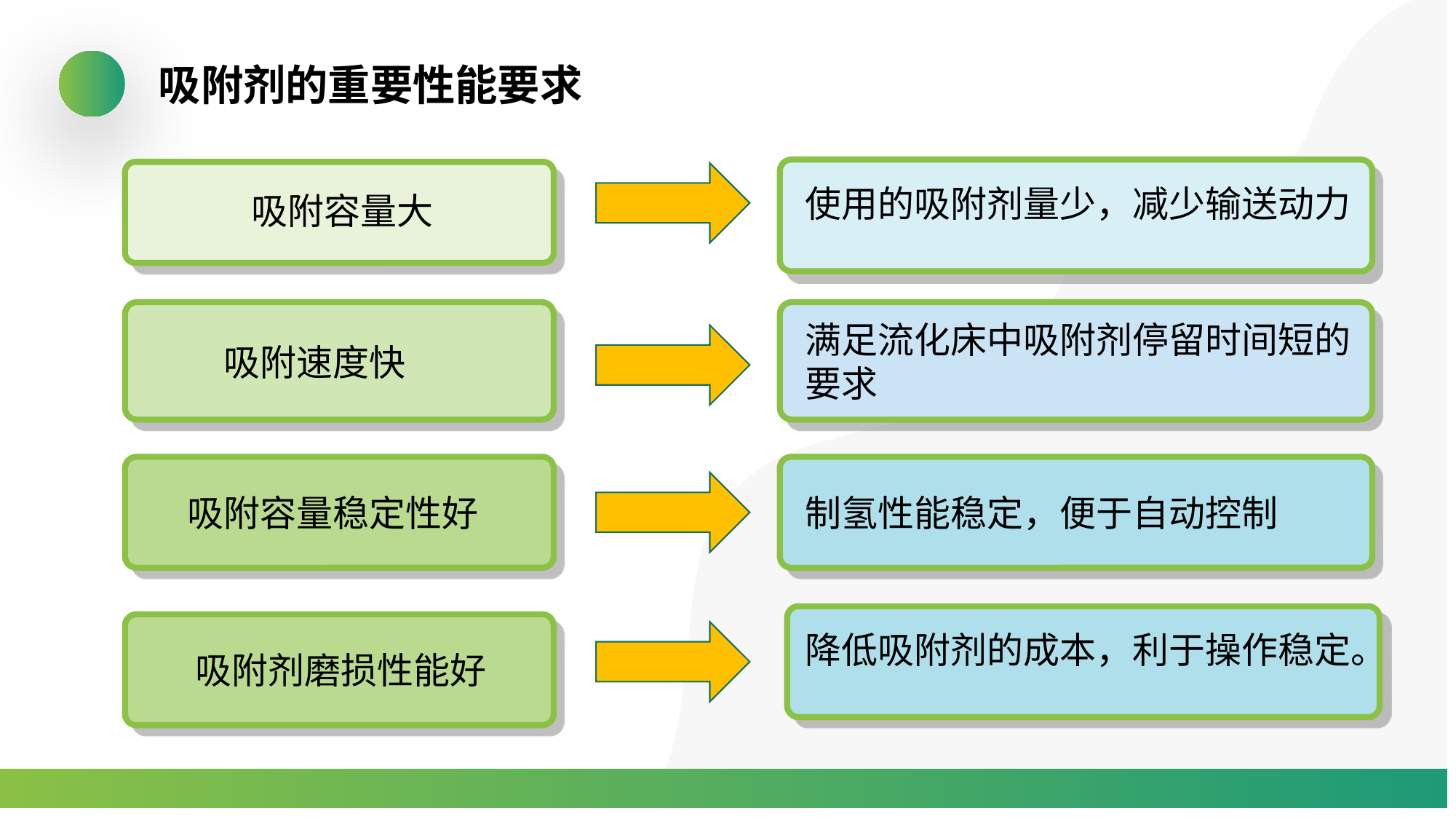

吸附剂的重要性能要求

使用的吸附剂量少，减少输送动力
吸附容量大

满足流化床中吸附剂停留时间短的要求

吸附速度快

吸附容量稳定性好
制氢性能稳定，便于自动控制

降低吸附剂的成本，利于操作稳定。
吸附剂磨损性能好